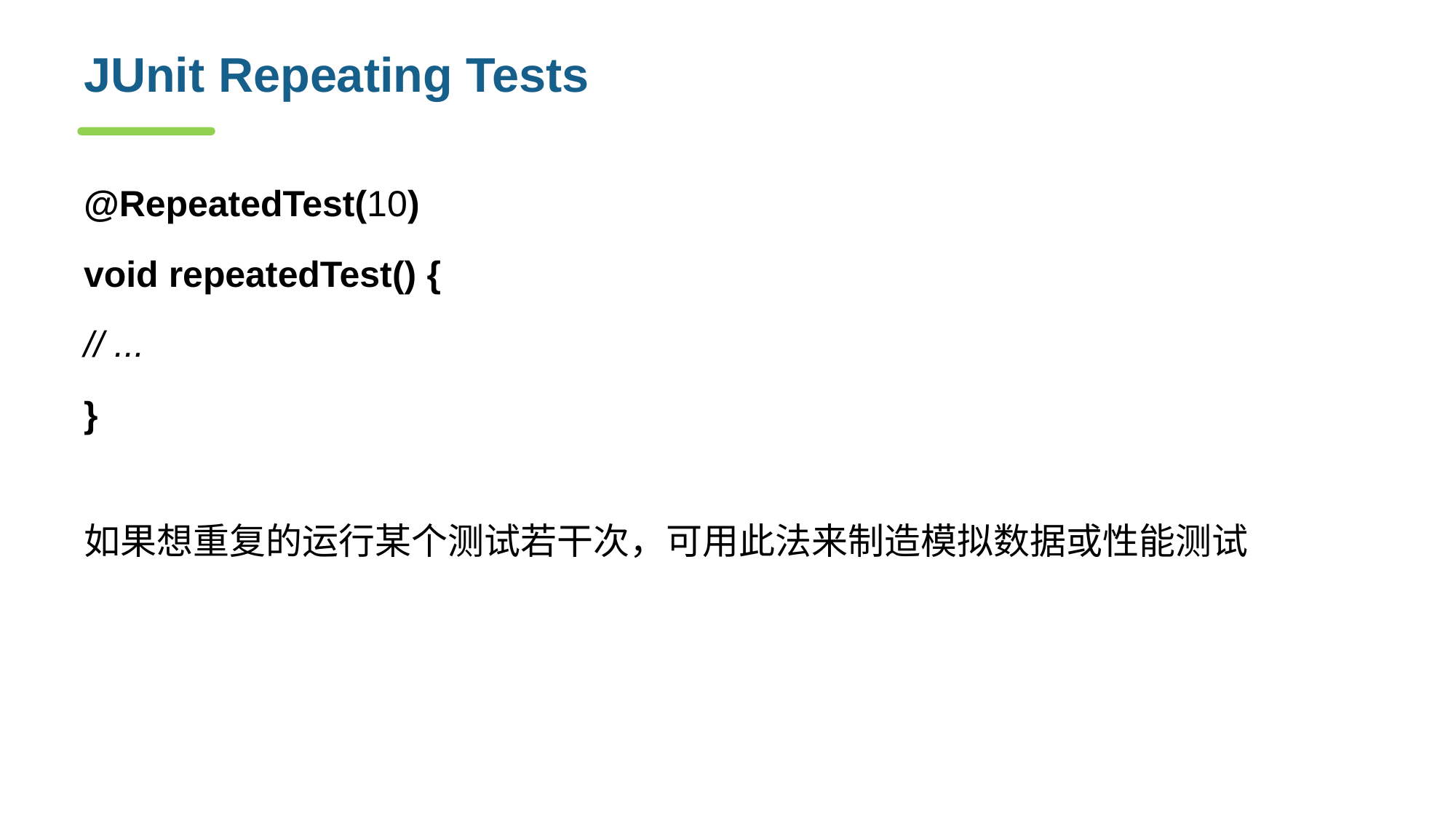

# JUnit Repeating Tests
@RepeatedTest(10)
void repeatedTest() {
// ...
}

如果想重复的运行某个测试若干次，可用此法来制造模拟数据或性能测试

59